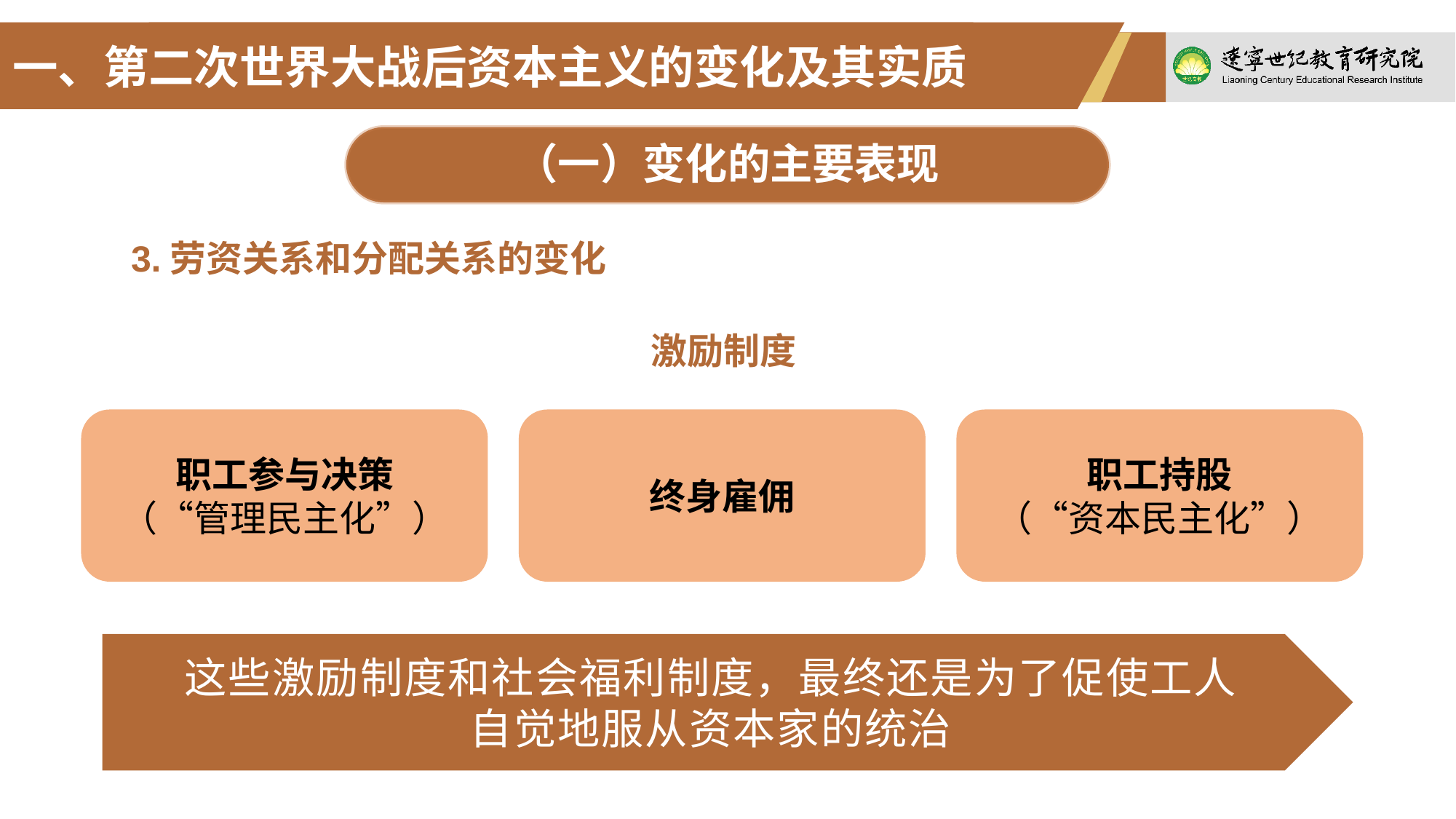

一、第二次世界大战后资本主义的变化及其实质
（一）变化的主要表现
3.劳资关系和分配关系的变化
激励制度
职工参与决策
（“管理民主化”）
终身雇佣
职工持股
（“资本民主化”）
这些激励制度和社会福利制度，最终还是为了促使工人
自觉地服从资本家的统治